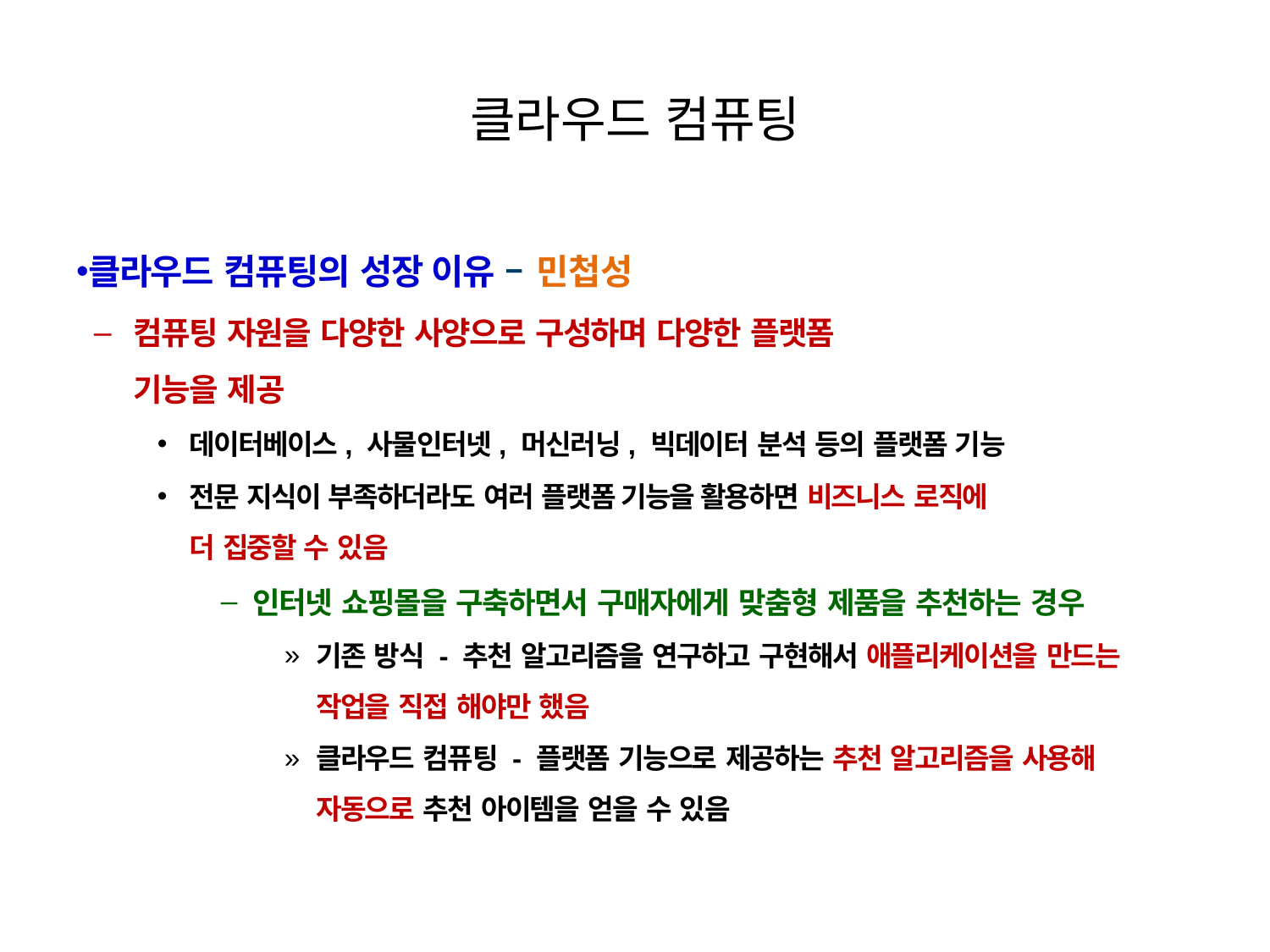

# 클라우드 컴퓨팅
클라우드 컴퓨팅의 성장 이유 – 민첩성
컴퓨팅 자원을 다양한 사양으로 구성하며 다양한 플랫폼
기능을 제공
데이터베이스, 사물인터넷, 머신러닝, 빅데이터 분석 등의 플랫폼 기능
전문 지식이 부족하더라도 여러 플랫폼 기능을 활용하면 비즈니스 로직에
더 집중할 수 있음
인터넷 쇼핑몰을 구축하면서 구매자에게 맞춤형 제품을 추천하는 경우
기존 방식 - 추천 알고리즘을 연구하고 구현해서 애플리케이션을 만드는
작업을 직접 해야만 했음
클라우드 컴퓨팅 - 플랫폼 기능으로 제공하는 추천 알고리즘을 사용해
자동으로 추천 아이템을 얻을 수 있음